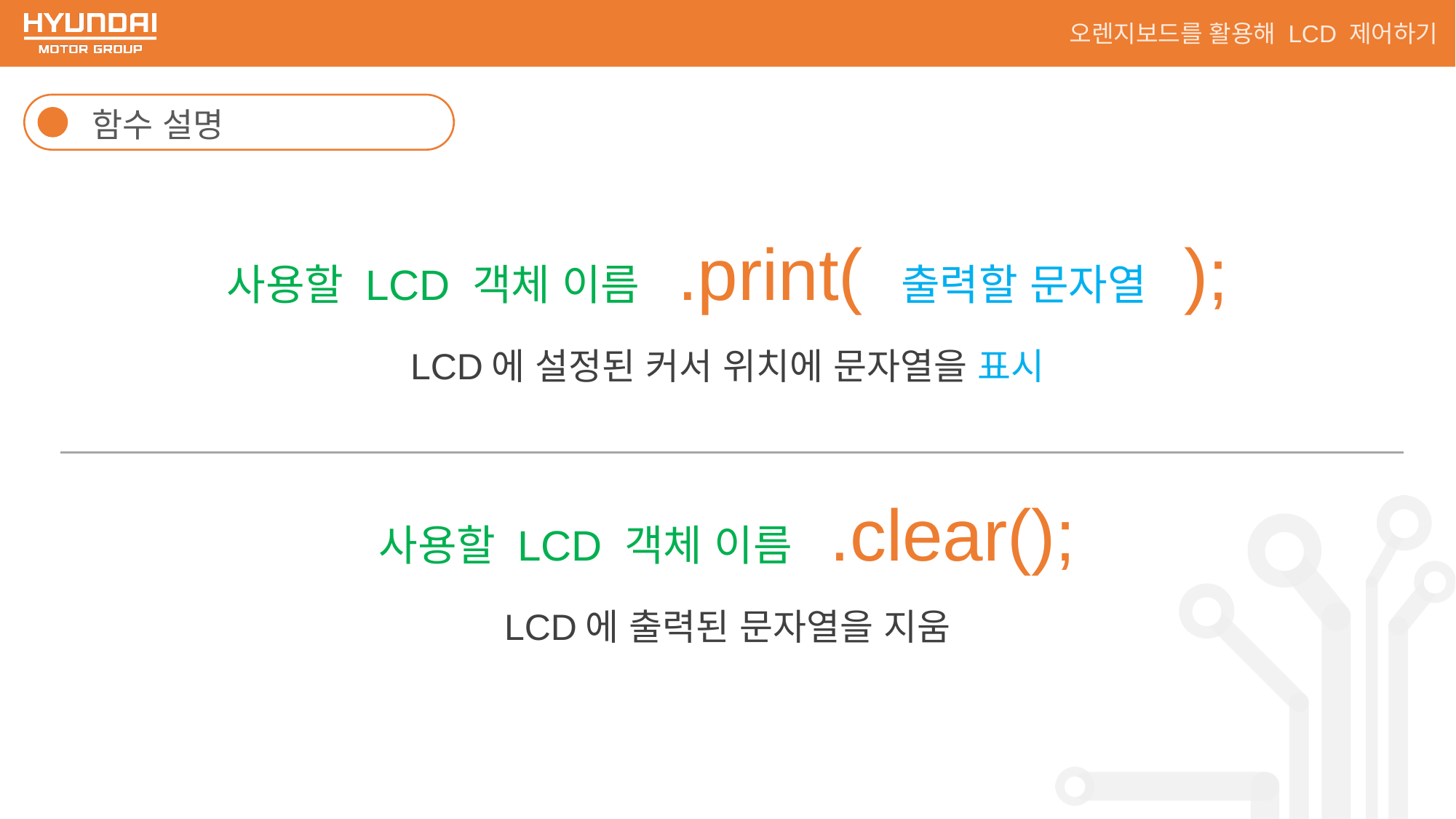

오렌지보드를 활용해 LCD 제어하기
함수 설명
사용할 LCD 객체 이름 .print( 출력할 문자열 );

LCD에 설정된 커서 위치에 문자열을 표시

사용할 LCD 객체 이름 .clear();

LCD에 출력된 문자열을 지움